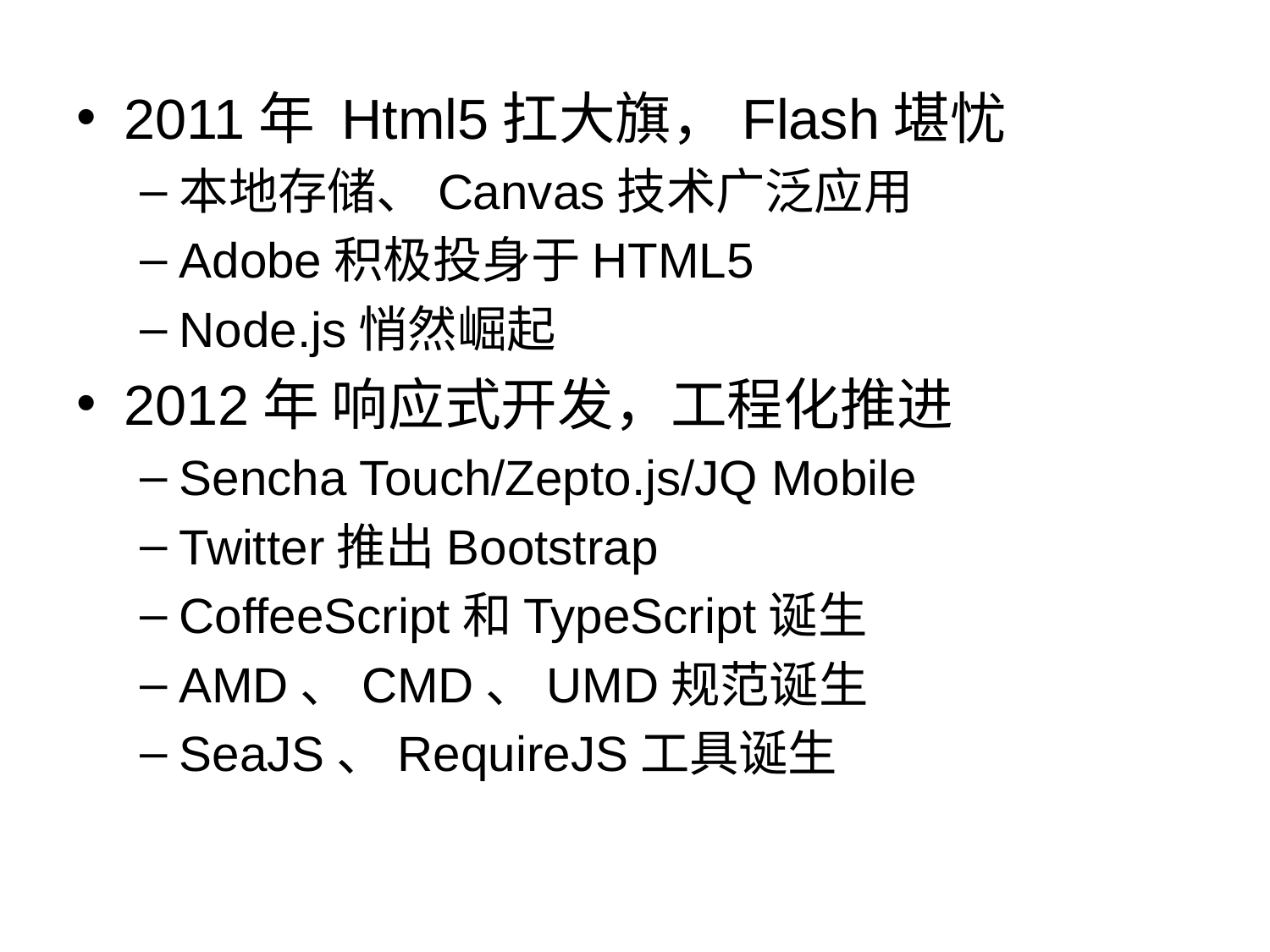

2011年 Html5扛大旗，Flash堪忧
本地存储、Canvas技术广泛应用
Adobe积极投身于HTML5
Node.js悄然崛起
2012年 响应式开发，工程化推进
Sencha Touch/Zepto.js/JQ Mobile
Twitter推出Bootstrap
CoffeeScript和TypeScript诞生
AMD、CMD、UMD规范诞生
SeaJS、RequireJS工具诞生